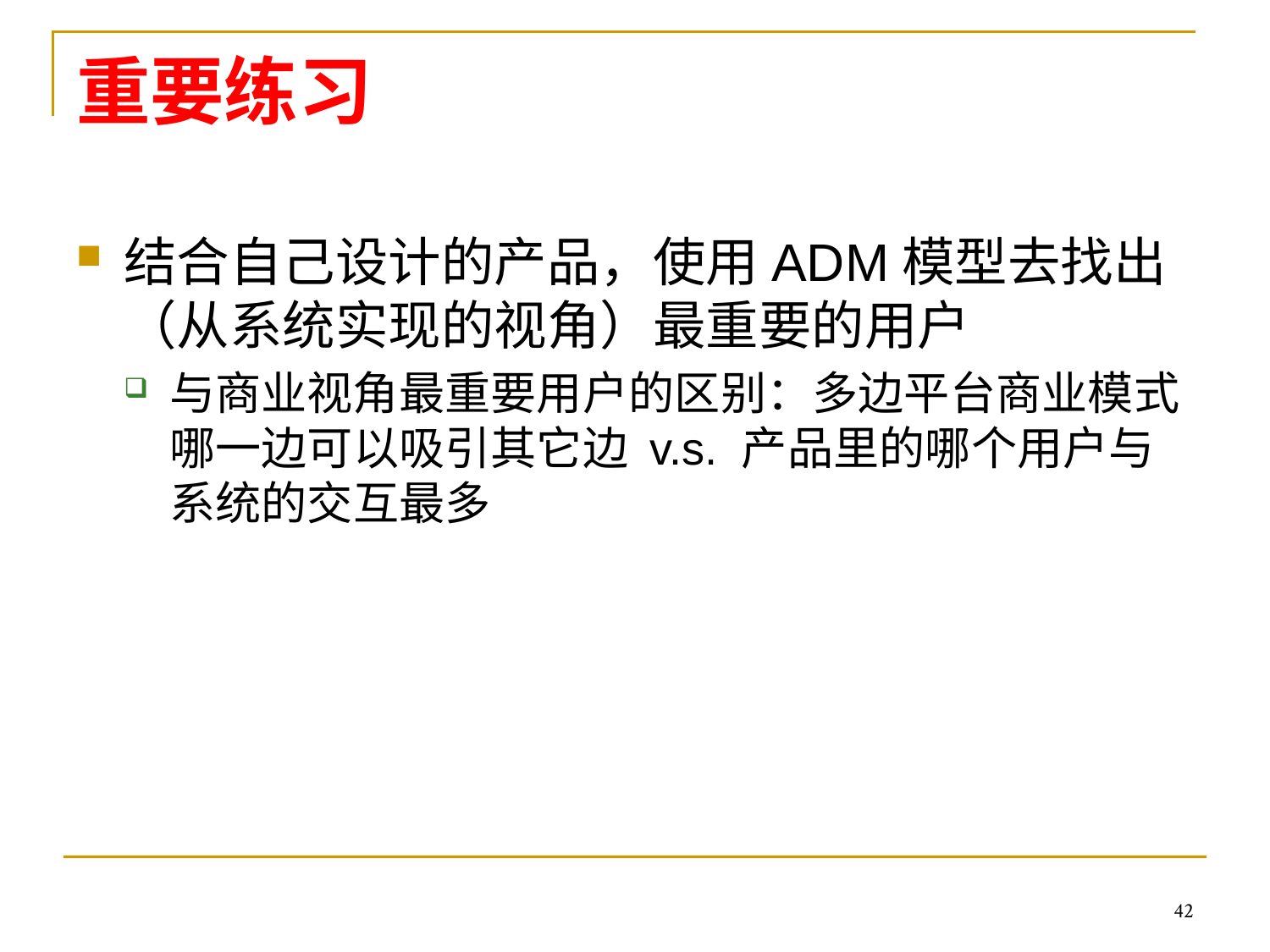

# 重要练习
结合自己设计的产品，使用ADM模型去找出（从系统实现的视角）最重要的用户
与商业视角最重要用户的区别：多边平台商业模式哪一边可以吸引其它边 v.s. 产品里的哪个用户与系统的交互最多
42